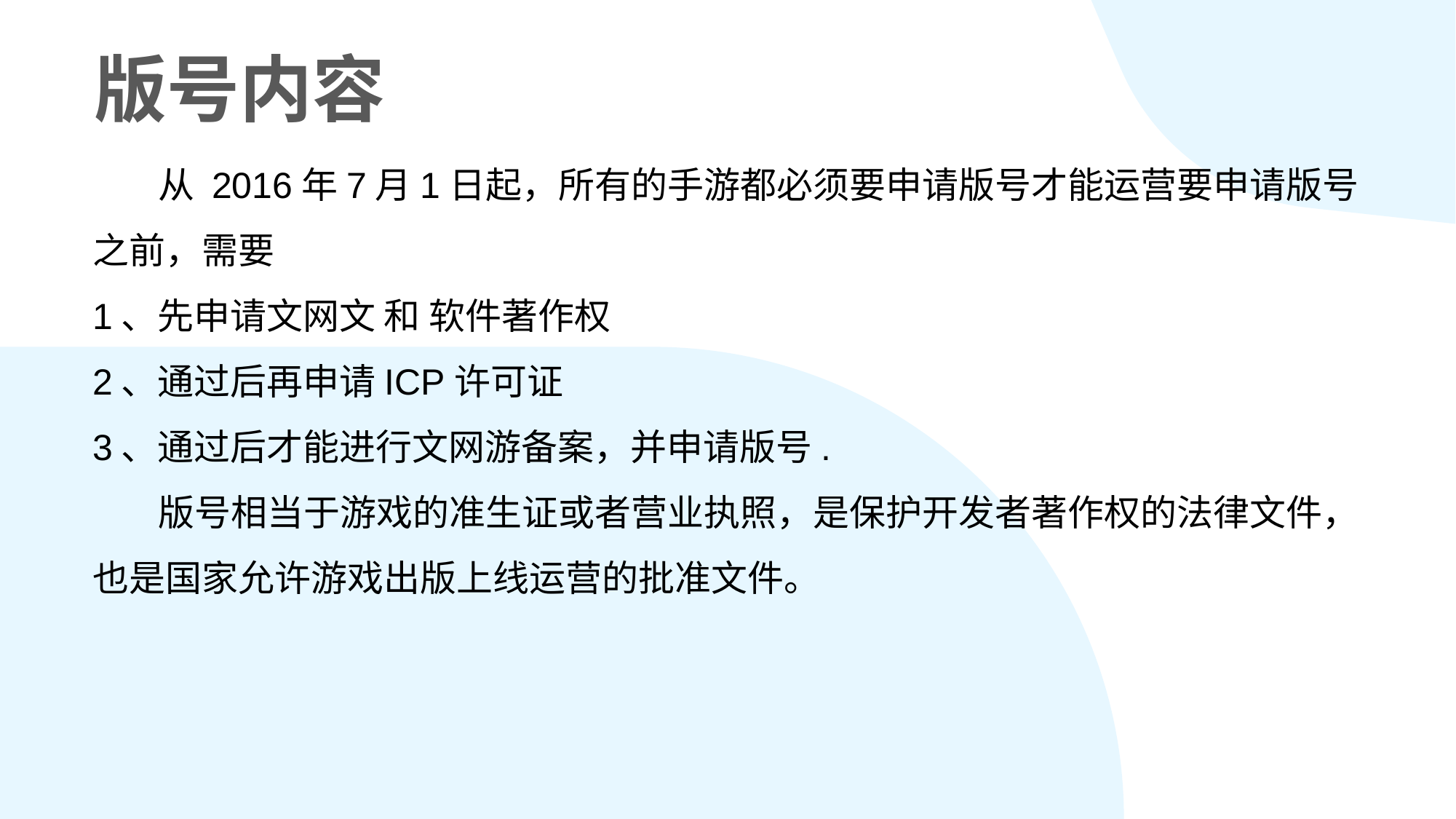

版号内容
       从 2016年7月1日起，所有的手游都必须要申请版号才能运营要申请版号之前，需要
1、先申请文网文 和 软件著作权
2、通过后再申请ICP许可证
3、通过后才能进行文网游备案，并申请版号.
       版号相当于游戏的准生证或者营业执照，是保护开发者著作权的法律文件，也是国家允许游戏出版上线运营的批准文件。